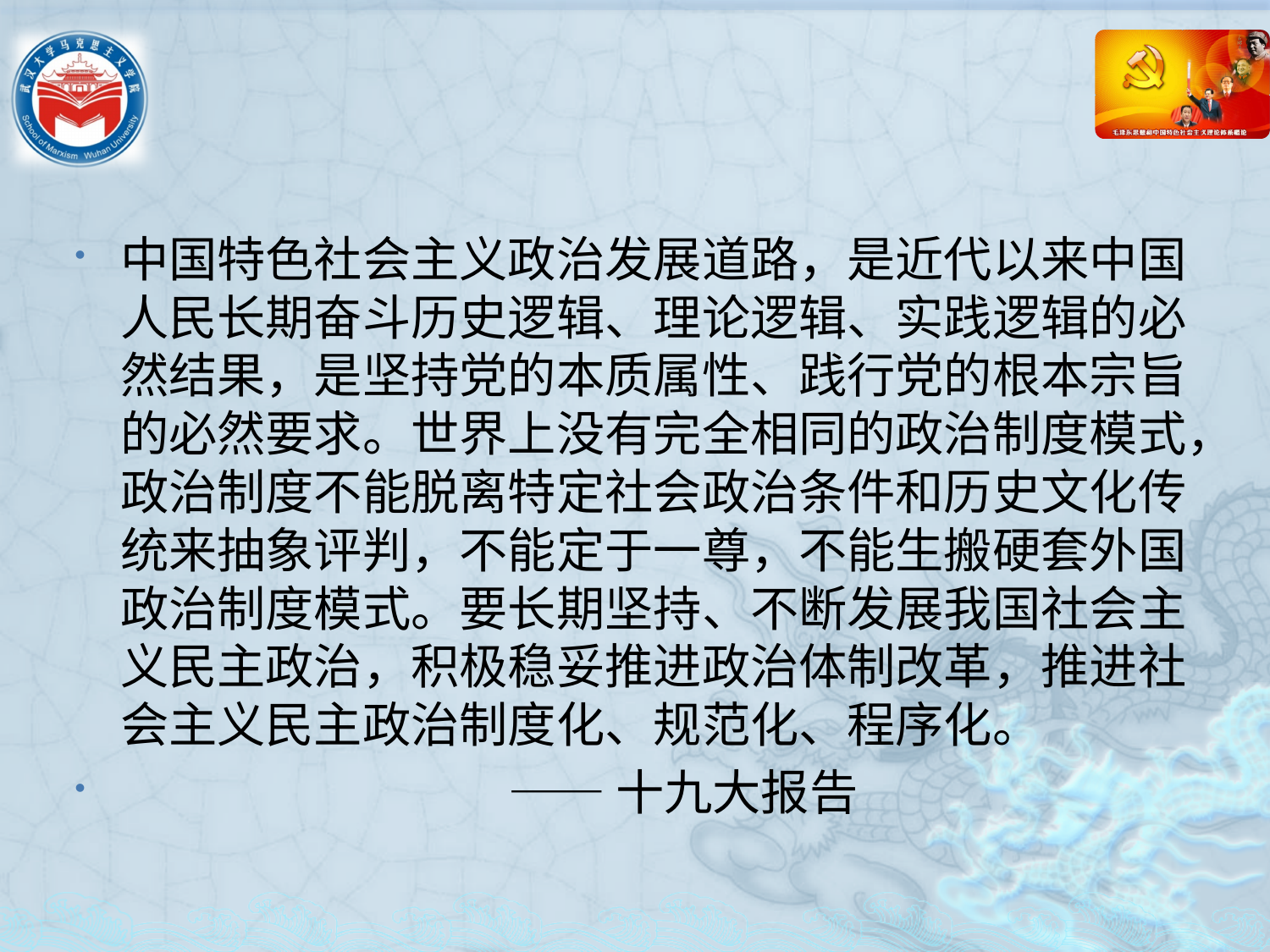

#
中国特色社会主义政治发展道路，是近代以来中国人民长期奋斗历史逻辑、理论逻辑、实践逻辑的必然结果，是坚持党的本质属性、践行党的根本宗旨的必然要求。世界上没有完全相同的政治制度模式，政治制度不能脱离特定社会政治条件和历史文化传统来抽象评判，不能定于一尊，不能生搬硬套外国政治制度模式。要长期坚持、不断发展我国社会主义民主政治，积极稳妥推进政治体制改革，推进社会主义民主政治制度化、规范化、程序化。
                                    ——十九大报告